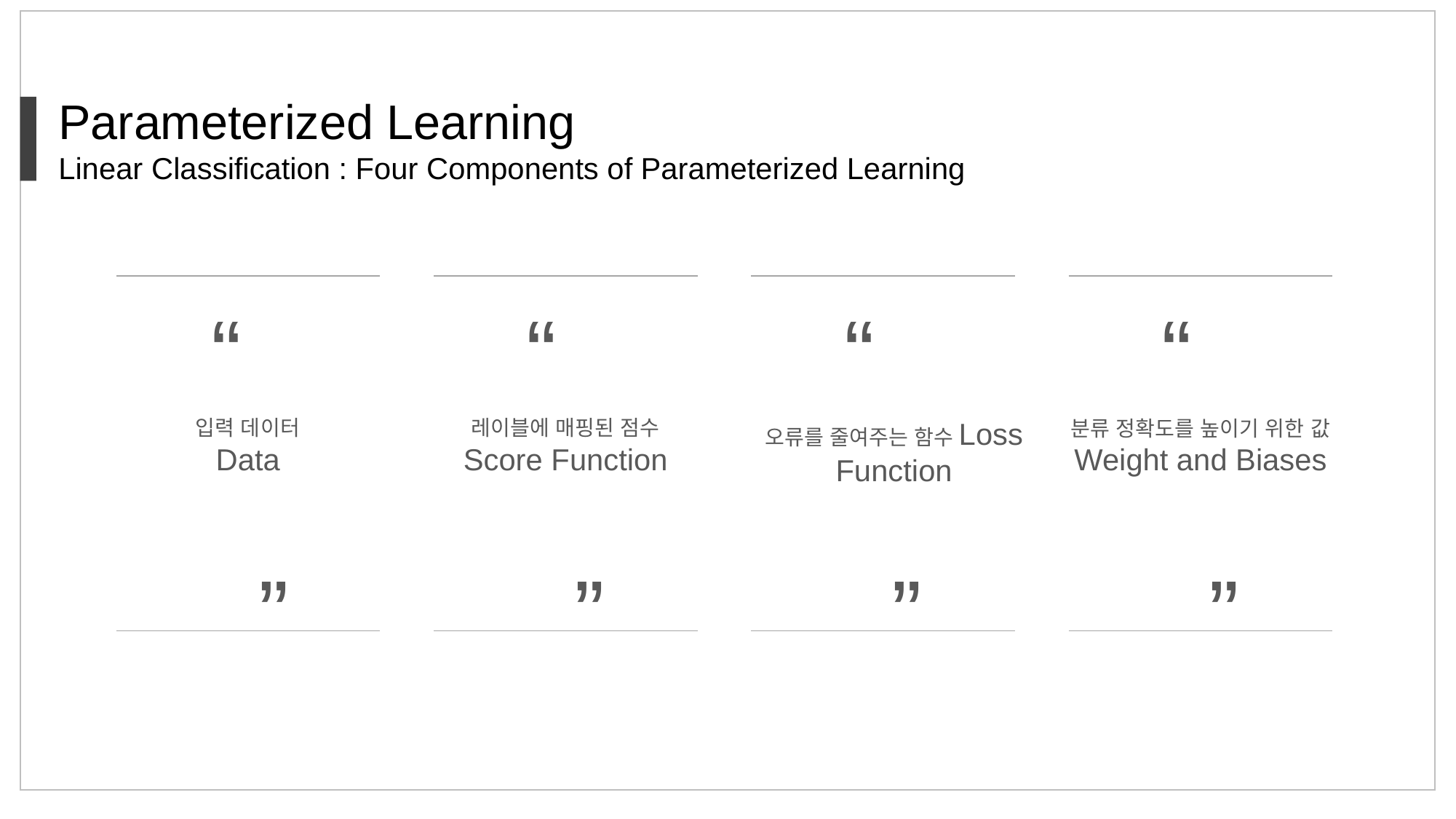

Parameterized Learning
Linear Classification : Four Components of Parameterized Learning

“
”
“
”
“
”
“
”

입력 데이터
Data
레이블에 매핑된 점수
Score Function
오류를 줄여주는 함수Loss Function
분류 정확도를 높이기 위한 값
Weight and Biases